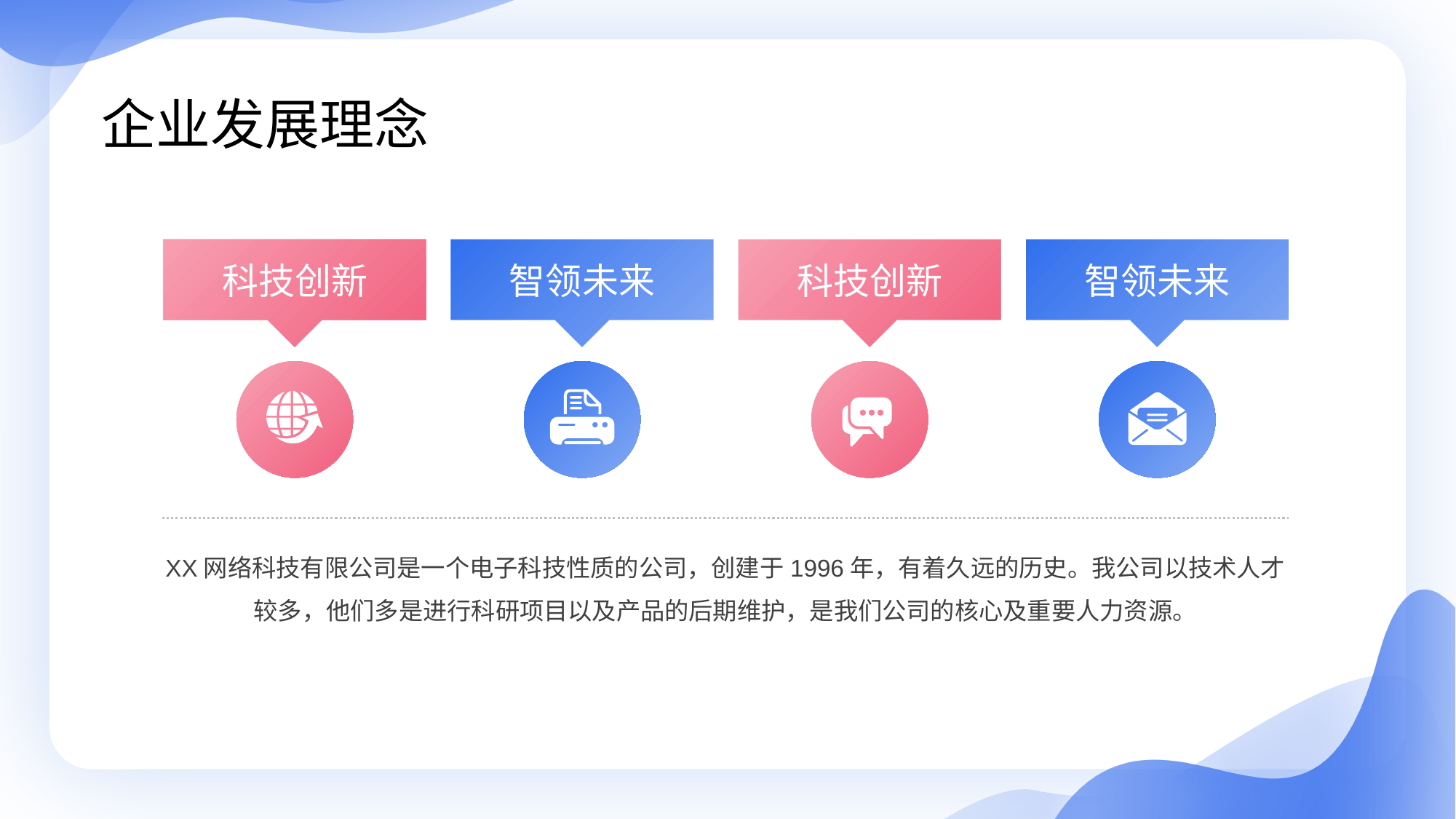

企业发展理念

科技创新

智领未来

科技创新

智领未来

XX网络科技有限公司是一个电子科技性质的公司，创建于1996年，有着久远的历史。我公司以技术人才较多，他们多是进行科研项目以及产品的后期维护，是我们公司的核心及重要人力资源。